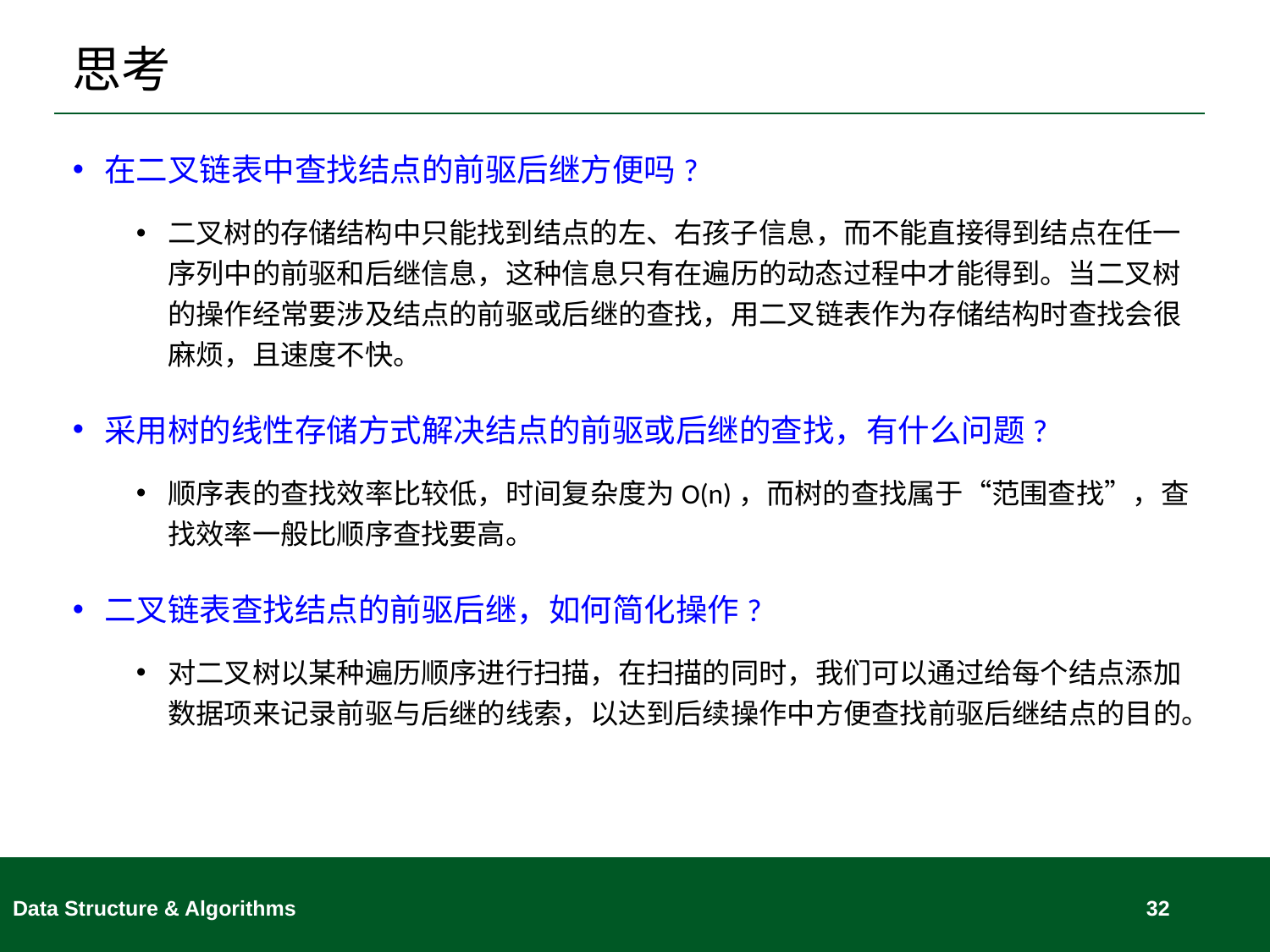

# 思考
在二叉链表中查找结点的前驱后继方便吗?
二叉树的存储结构中只能找到结点的左、右孩子信息，而不能直接得到结点在任一序列中的前驱和后继信息，这种信息只有在遍历的动态过程中才能得到。当二叉树的操作经常要涉及结点的前驱或后继的查找，用二叉链表作为存储结构时查找会很麻烦，且速度不快。
采用树的线性存储方式解决结点的前驱或后继的查找，有什么问题?
顺序表的查找效率比较低，时间复杂度为O(n)，而树的查找属于“范围查找”，查找效率一般比顺序查找要高。
二叉链表查找结点的前驱后继，如何简化操作?
对二叉树以某种遍历顺序进行扫描，在扫描的同时，我们可以通过给每个结点添加数据项来记录前驱与后继的线索，以达到后续操作中方便查找前驱后继结点的目的。
Data Structure & Algorithms
32